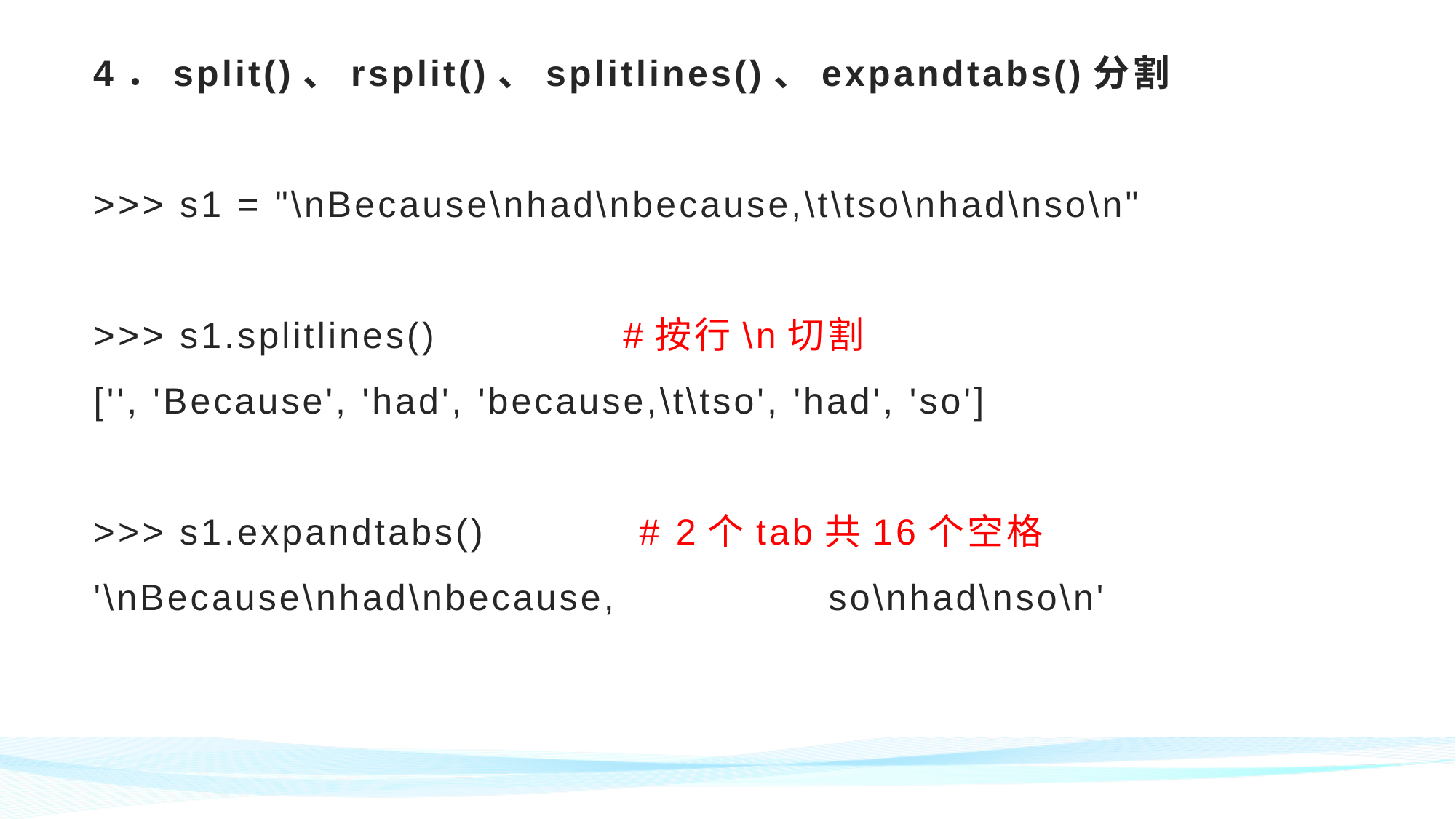

# 4．split()、rsplit()、splitlines()、expandtabs()分割 >>> s1 = "\nBecause\nhad\nbecause,\t\tso\nhad\nso\n" >>> s1.splitlines()              #按行\n切割 ['', 'Because', 'had', 'because,\t\tso', 'had', 'so'] >>> s1.expandtabs()		# 2个tab共16个空格 '\nBecause\nhad\nbecause,                so\nhad\nso\n'